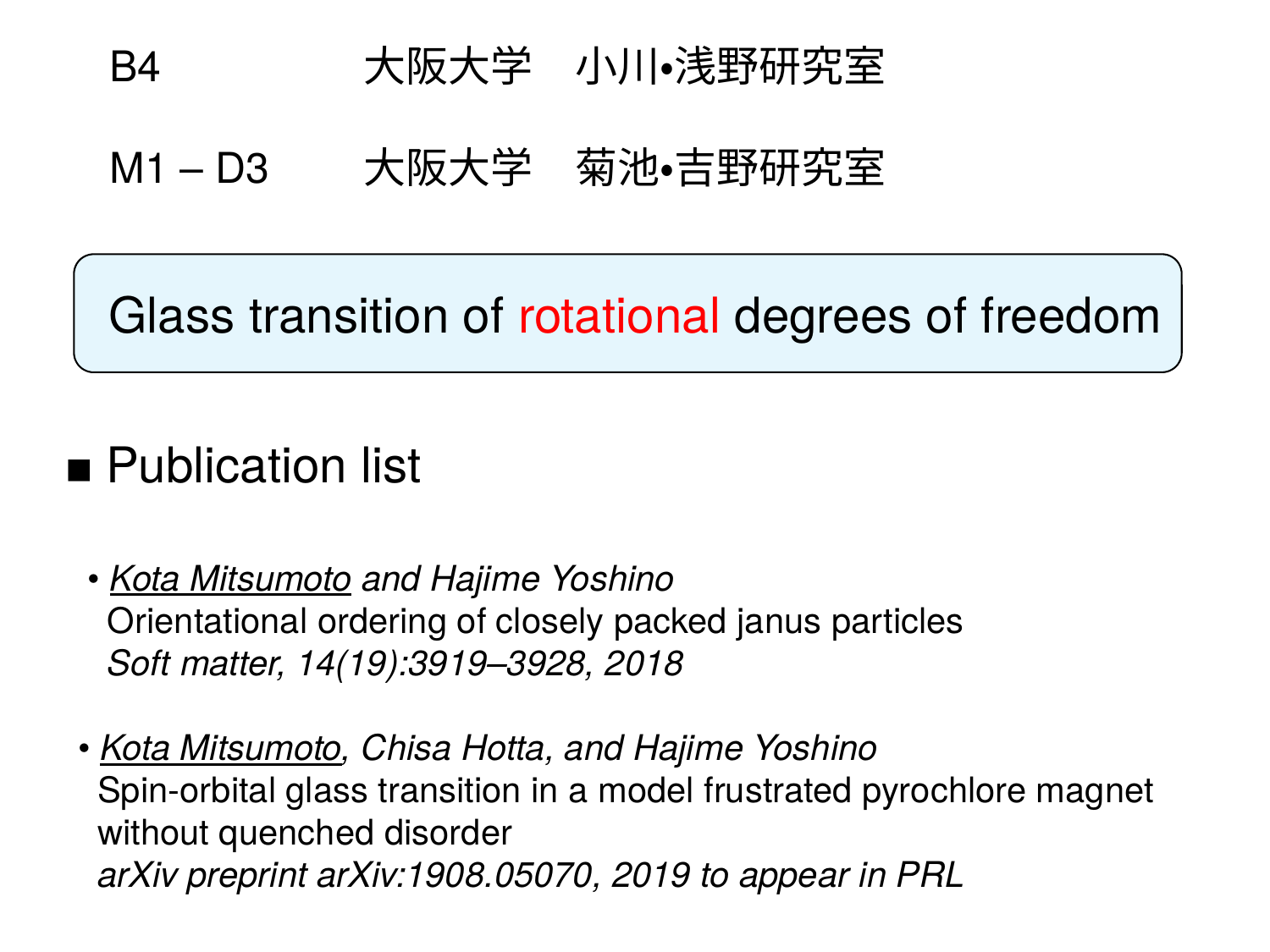

B4 		大阪大学　小川・浅野研究室

M1 – D3 	大阪大学　菊池・吉野研究室

Glass transition of rotational degrees of freedom
◼️ Publication list
 • Kota Mitsumoto and Hajime Yoshino
   Orientational ordering of closely packed janus particles
   Soft matter, 14(19):3919–3928, 2018

• Kota Mitsumoto, Chisa Hotta, and Hajime Yoshino
  Spin-orbital glass transition in a model frustrated pyrochlore magnet
  without quenched disorder
  arXiv preprint arXiv:1908.05070, 2019 to appear in PRL